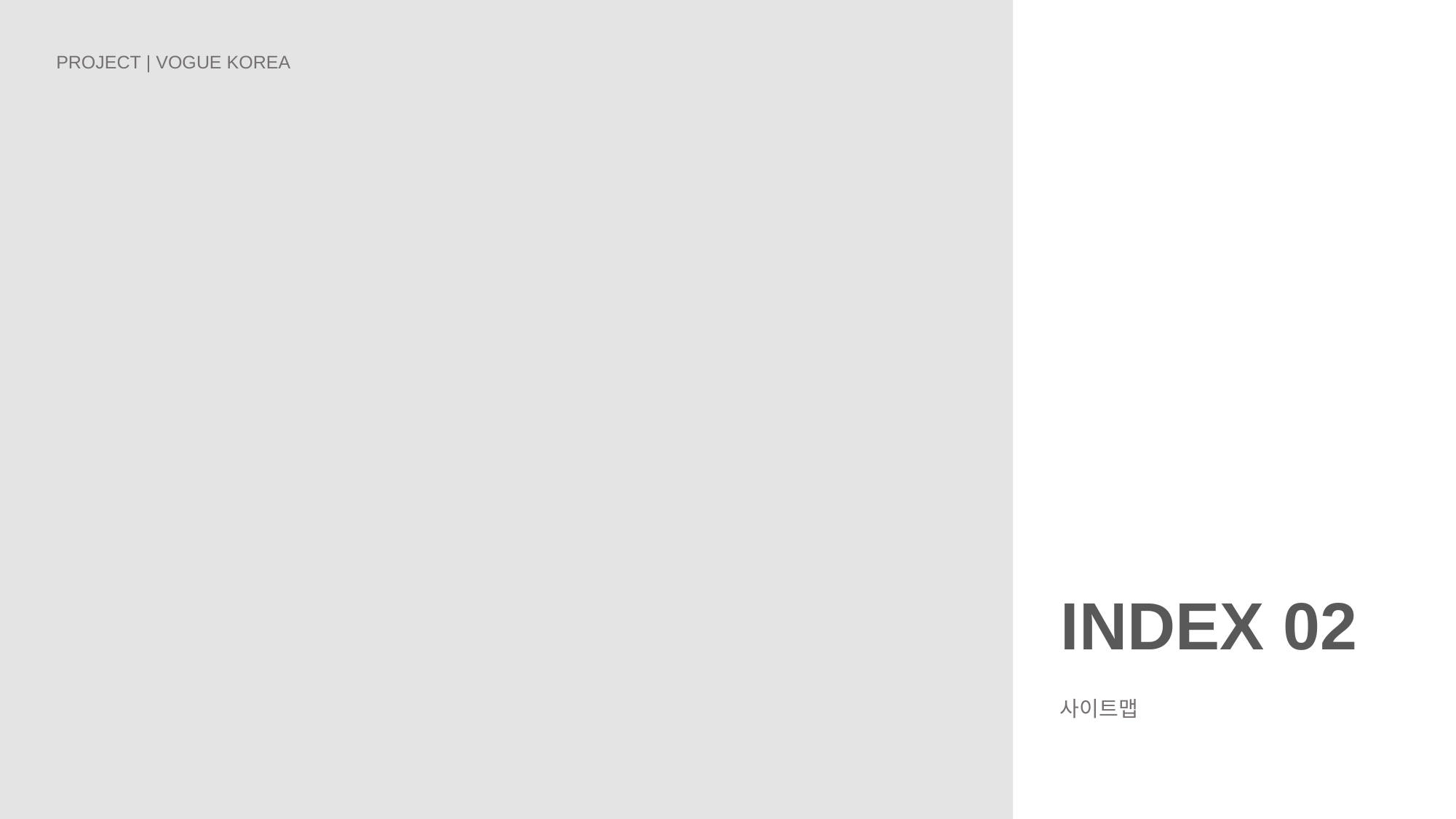

PROJECT | VOGUE KOREA
INDEX 02
사이트맵